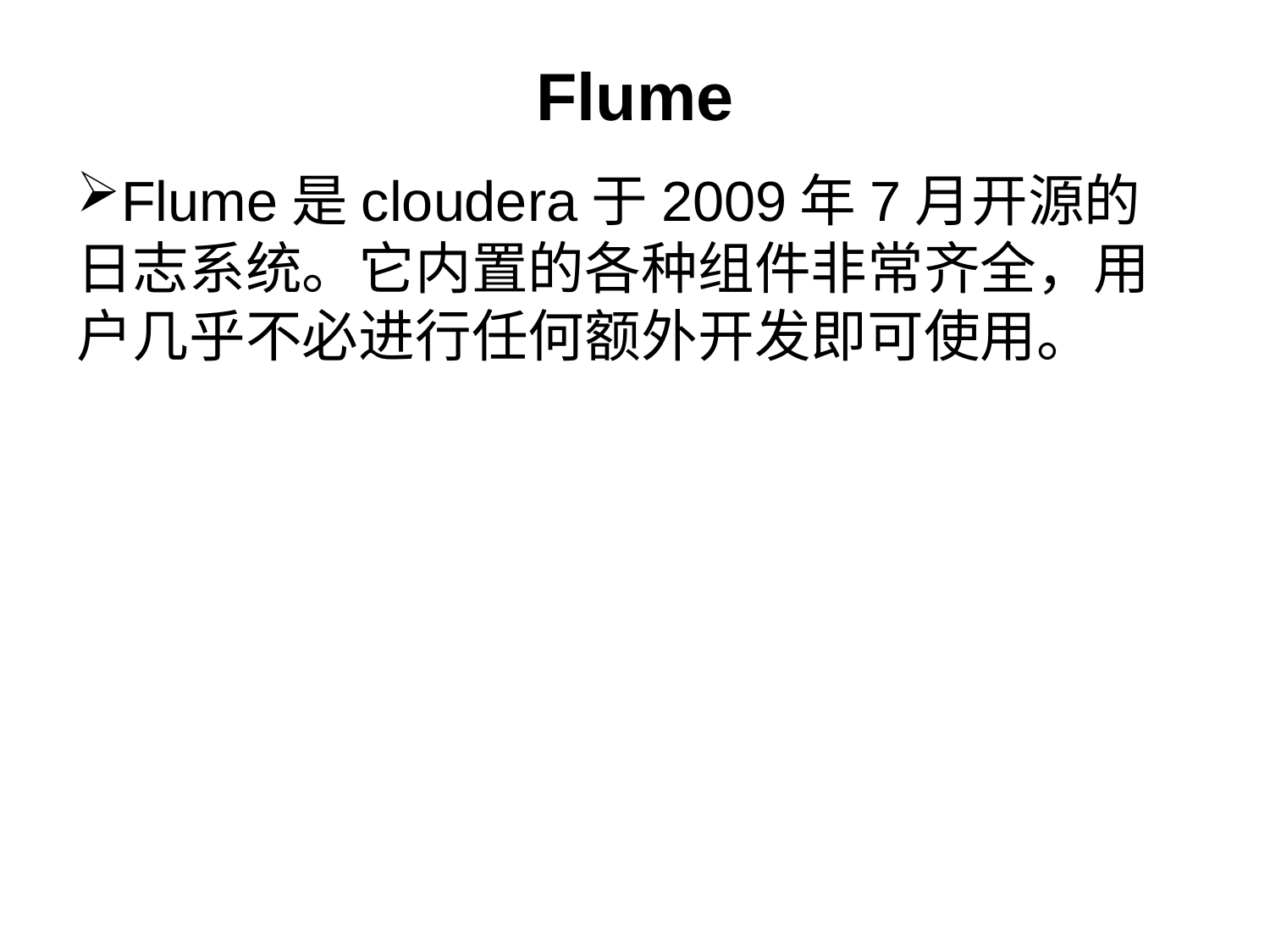

Flume
Flume是cloudera于2009年7月开源的日志系统。它内置的各种组件非常齐全，用户几乎不必进行任何额外开发即可使用。